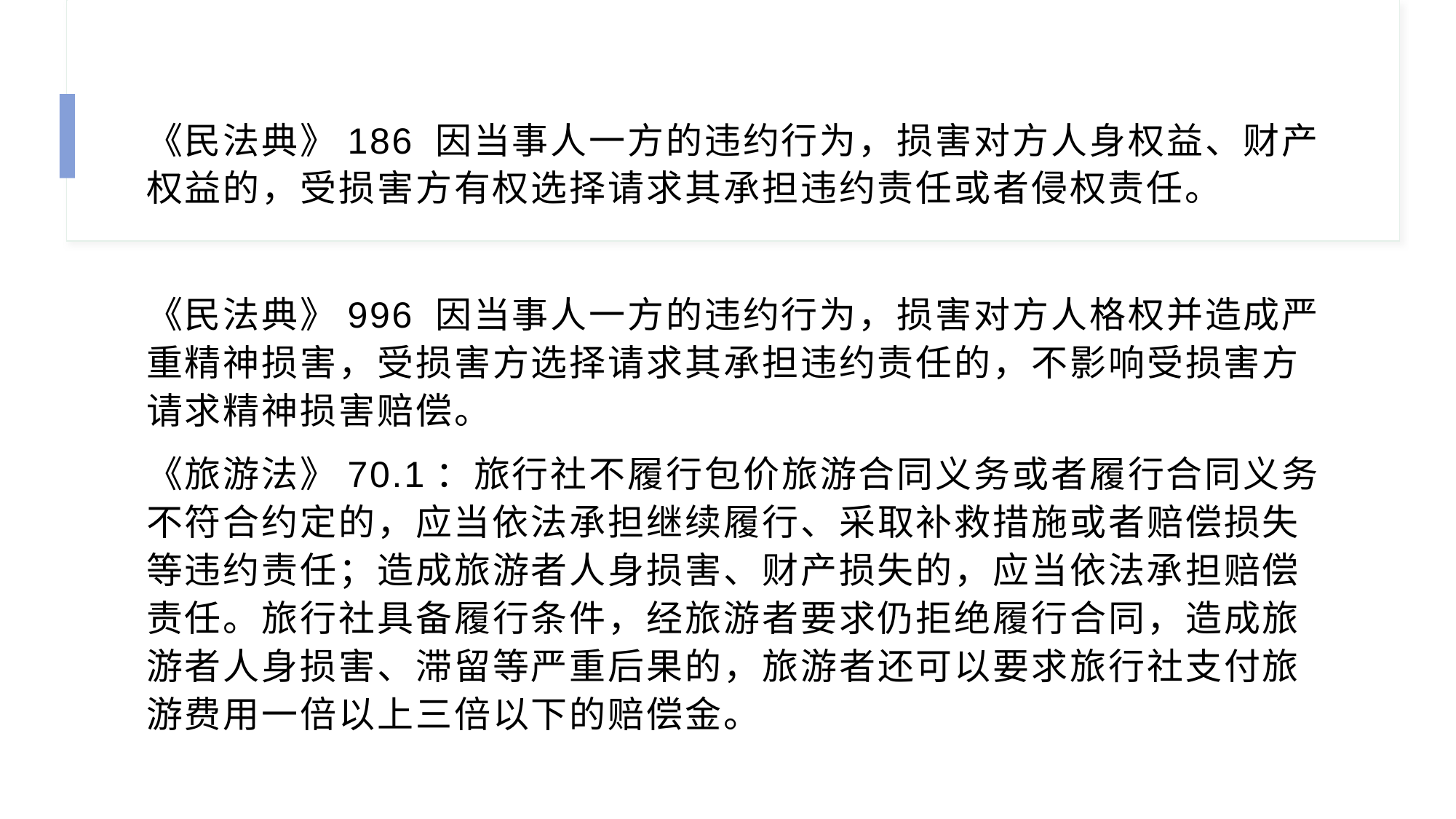

《民法典》186 因当事人一方的违约行为，损害对方人身权益、财产权益的，受损害方有权选择请求其承担违约责任或者侵权责任。

《民法典》996 因当事人一方的违约行为，损害对方人格权并造成严重精神损害，受损害方选择请求其承担违约责任的，不影响受损害方请求精神损害赔偿。
《旅游法》70.1：旅行社不履行包价旅游合同义务或者履行合同义务不符合约定的，应当依法承担继续履行、采取补救措施或者赔偿损失等违约责任；造成旅游者人身损害、财产损失的，应当依法承担赔偿责任。旅行社具备履行条件，经旅游者要求仍拒绝履行合同，造成旅游者人身损害、滞留等严重后果的，旅游者还可以要求旅行社支付旅游费用一倍以上三倍以下的赔偿金。